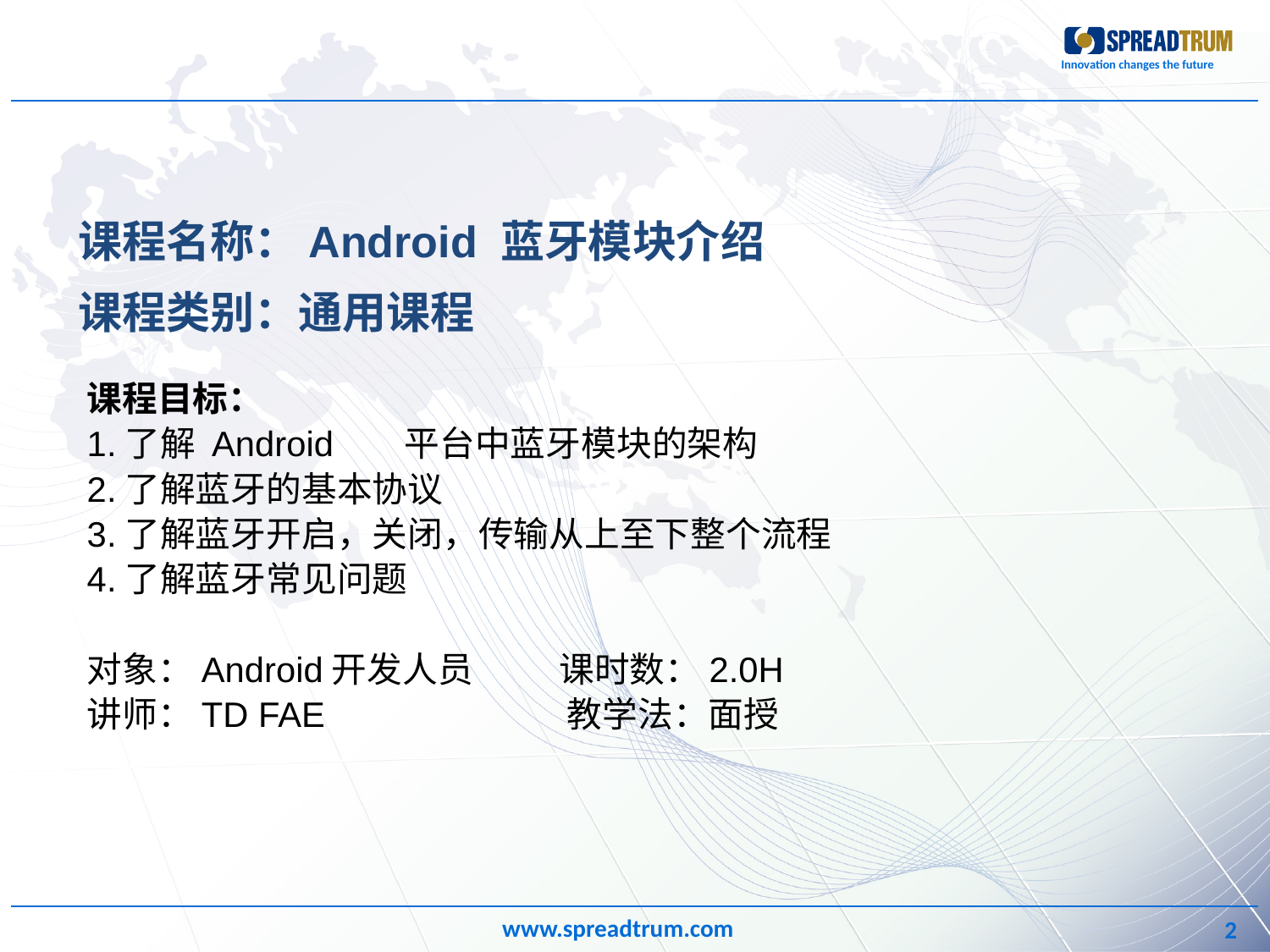

# 课程名称：Android 蓝牙模块介绍 课程类别：通用课程
课程目标：
1.了解 Android	平台中蓝牙模块的架构
2.了解蓝牙的基本协议
3.了解蓝牙开启，关闭，传输从上至下整个流程
4.了解蓝牙常见问题

对象：Android开发人员           课时数：2.0H
讲师：TD FAE                        教学法：面授